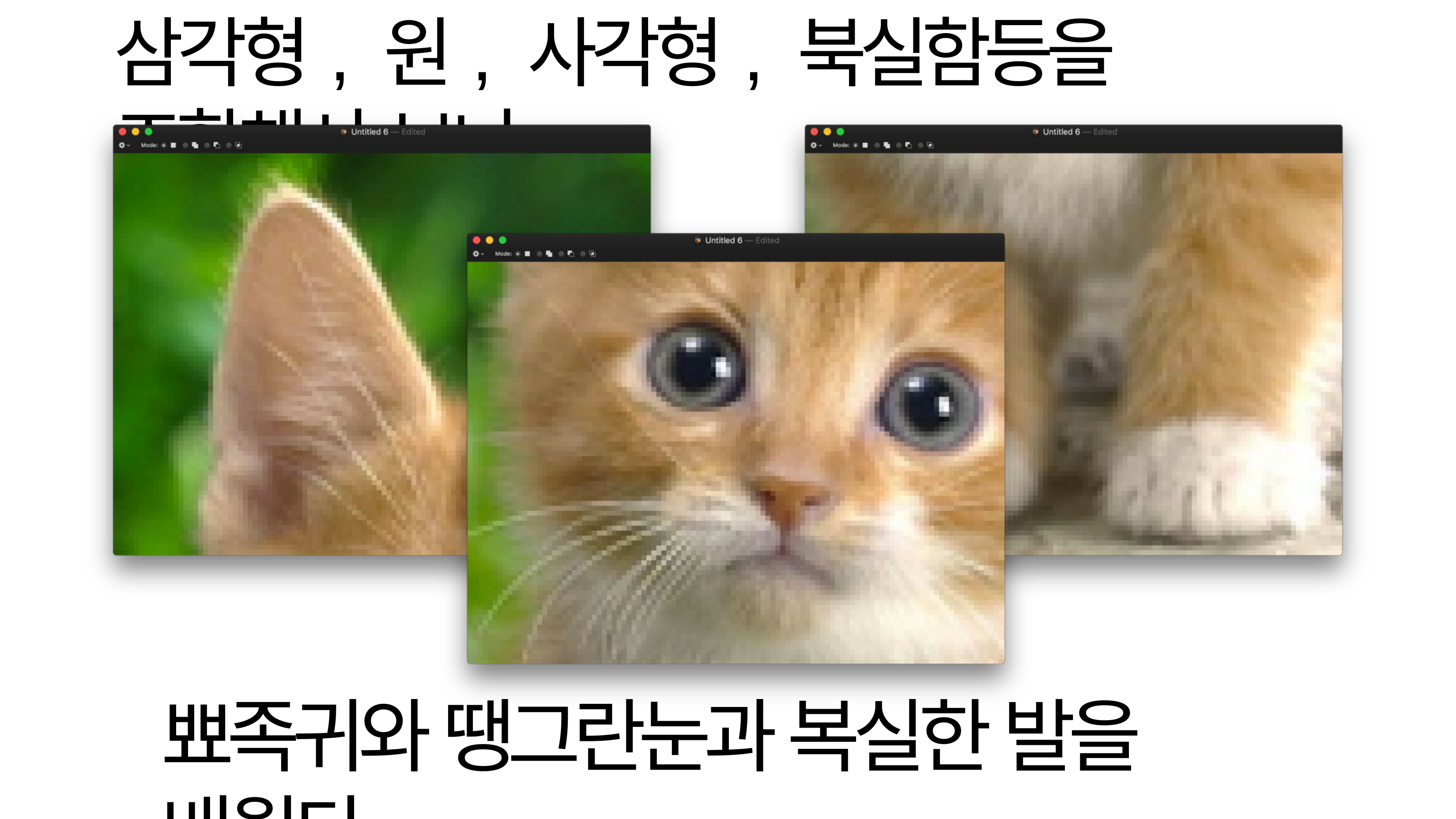

# 삼각형, 원, 사각형, 북실함등을 조합해서 보니

뾰족귀와 땡그란눈과 복실한 발을 배웠다.